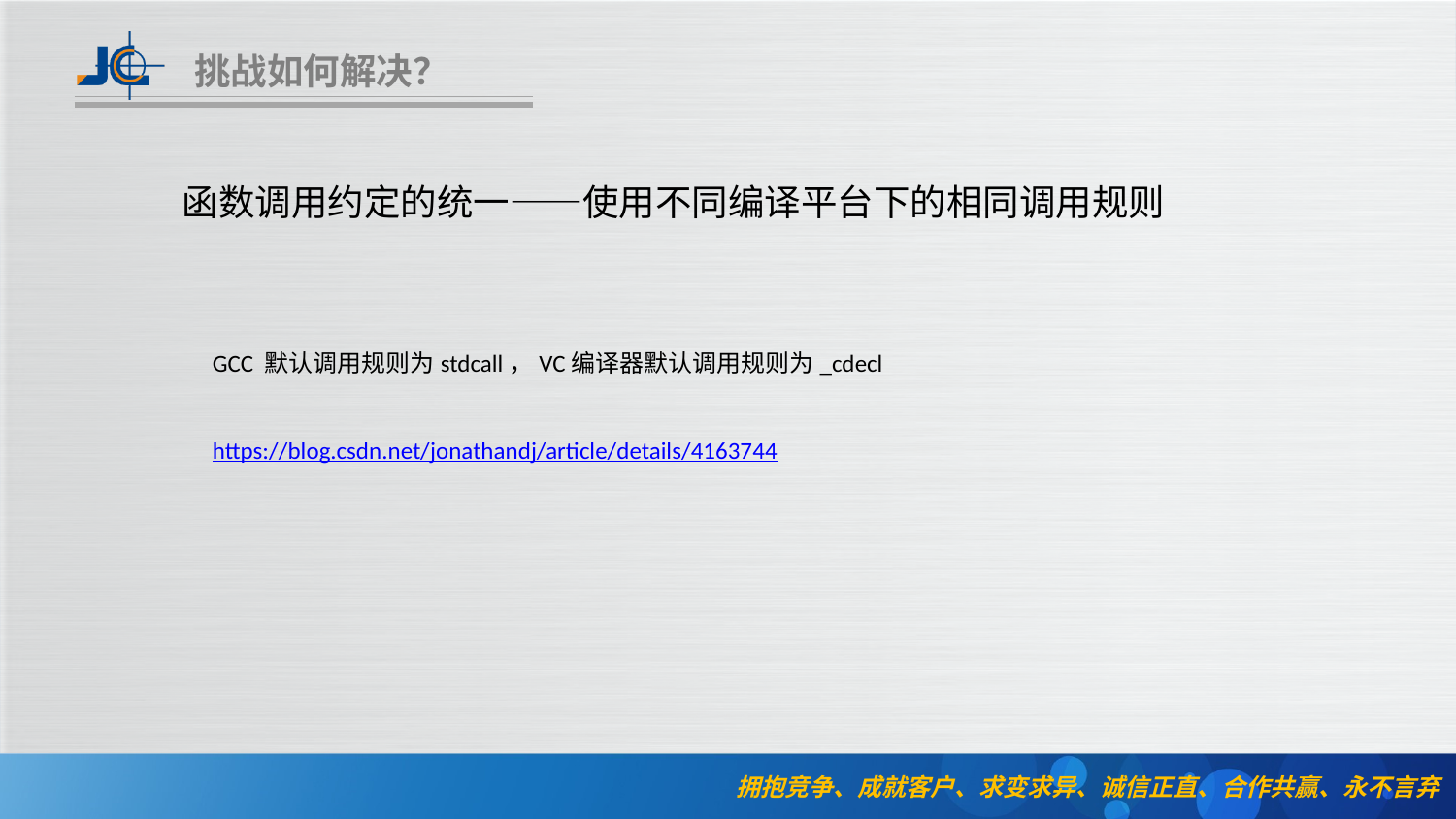

挑战如何解决？

函数调用约定的统一——使用不同编译平台下的相同调用规则
GCC 默认调用规则为stdcall，VC编译器默认调用规则为_cdecl

https://blog.csdn.net/jonathandj/article/details/4163744